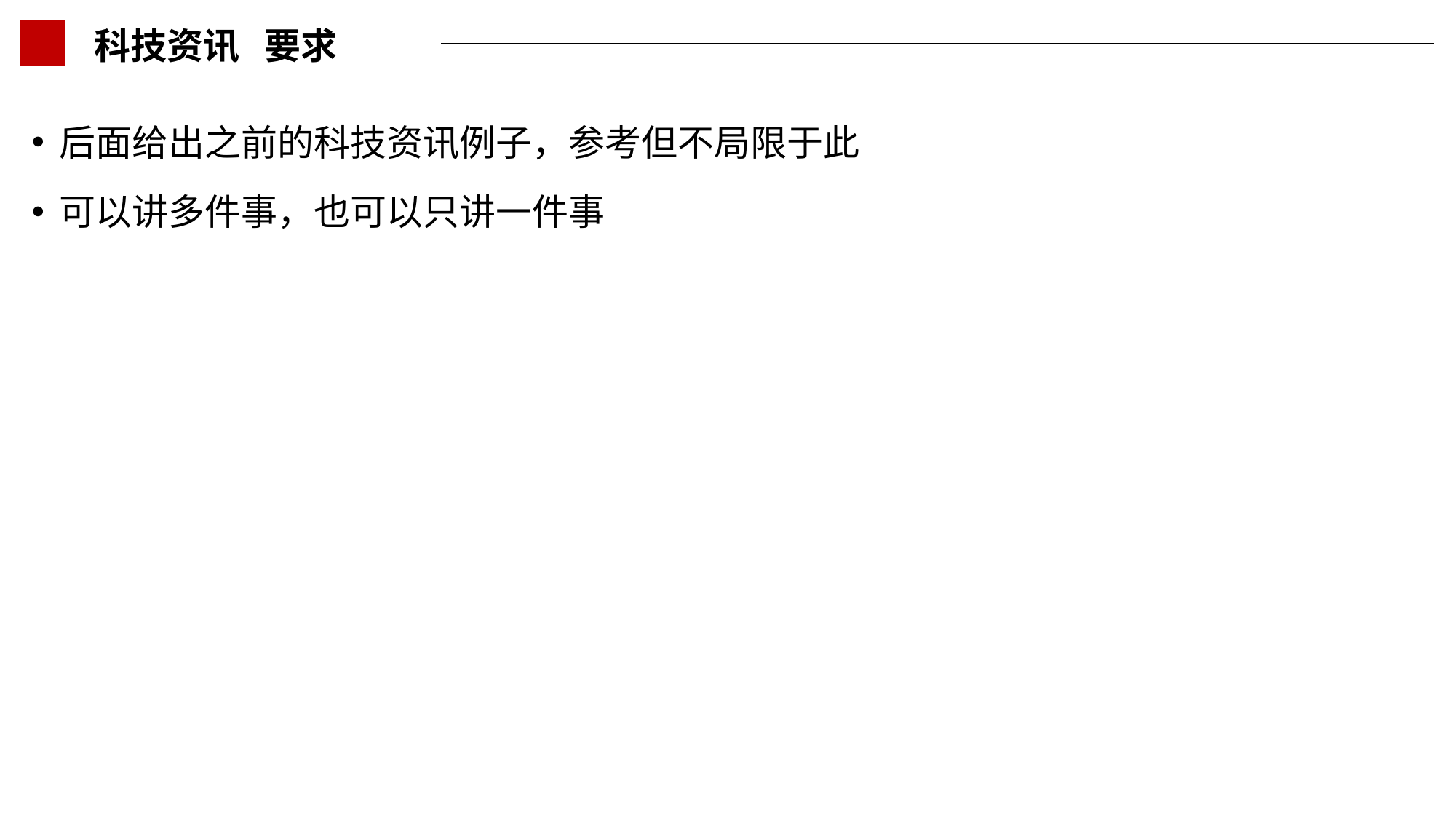

科技资讯   要求
后面给出之前的科技资讯例子，参考但不局限于此
可以讲多件事，也可以只讲一件事